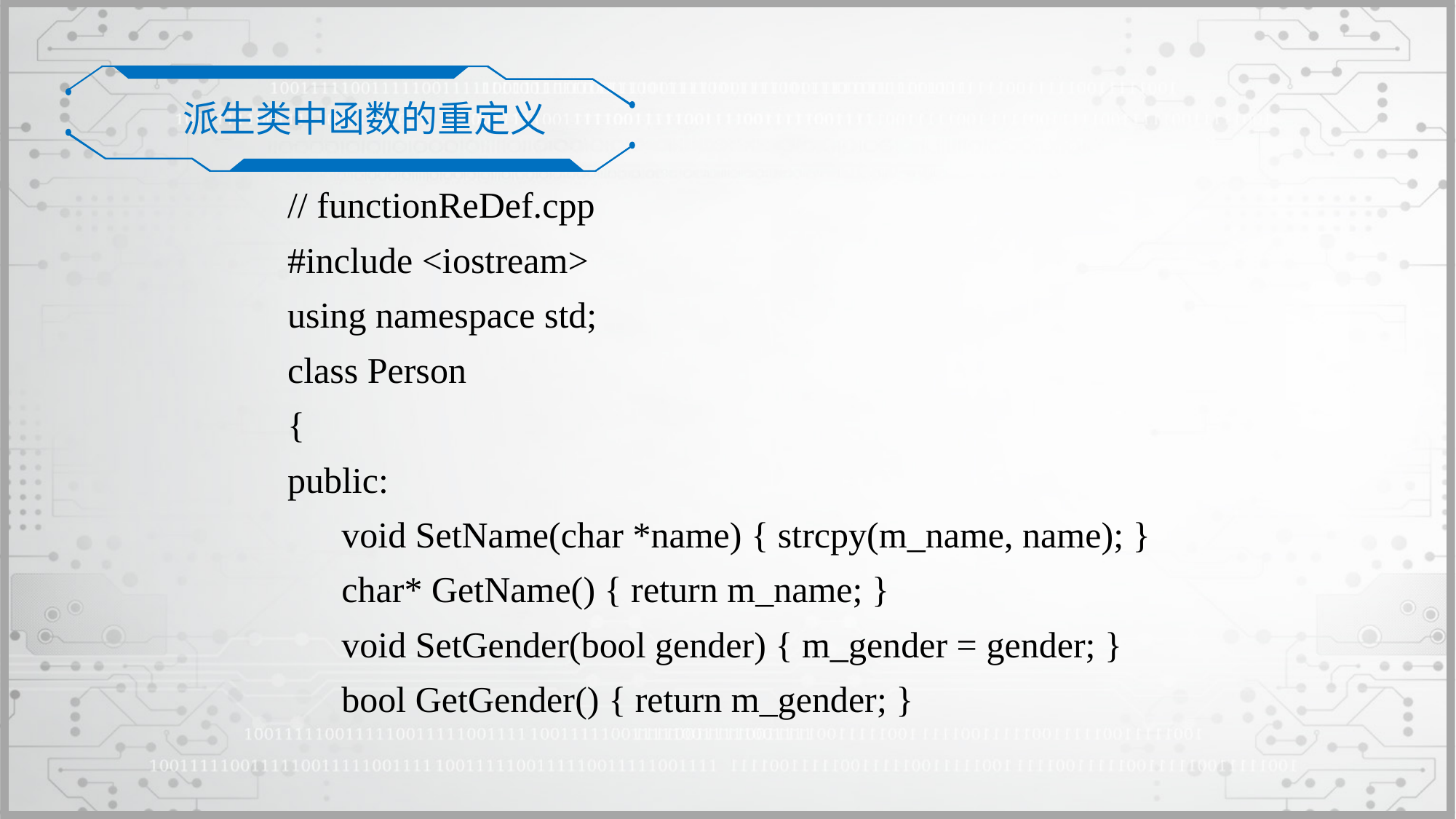

派生类中函数的重定义
// functionReDef.cpp
#include <iostream>
using namespace std;
class Person
{
public:
	void SetName(char *name) { strcpy(m_name, name); }
	char* GetName() { return m_name; }
	void SetGender(bool gender) { m_gender = gender; }
	bool GetGender() { return m_gender; }